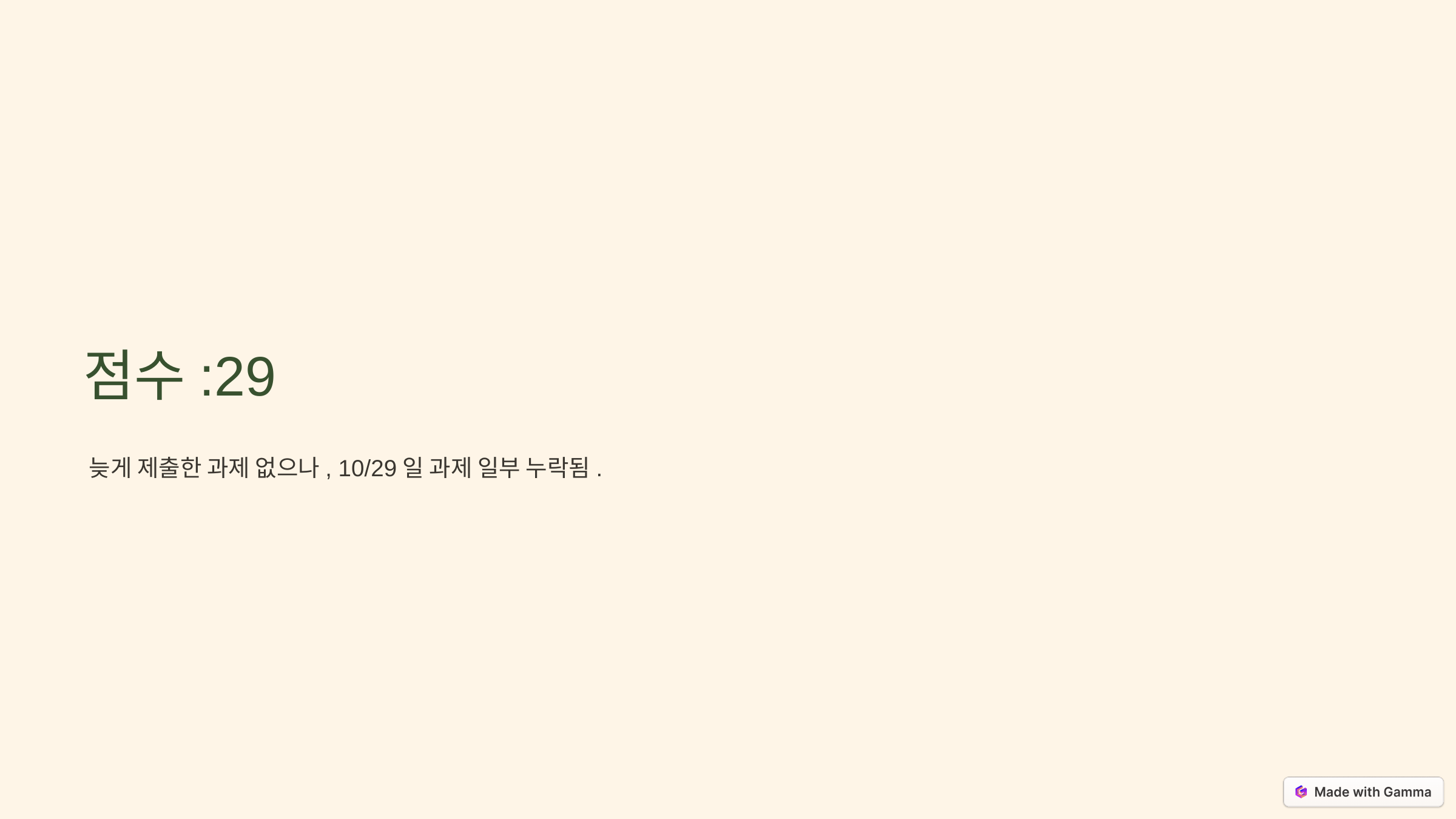

점수:29
​늦게 제출한 과제 없으나, 10/29일 과제 일부 누락됨.